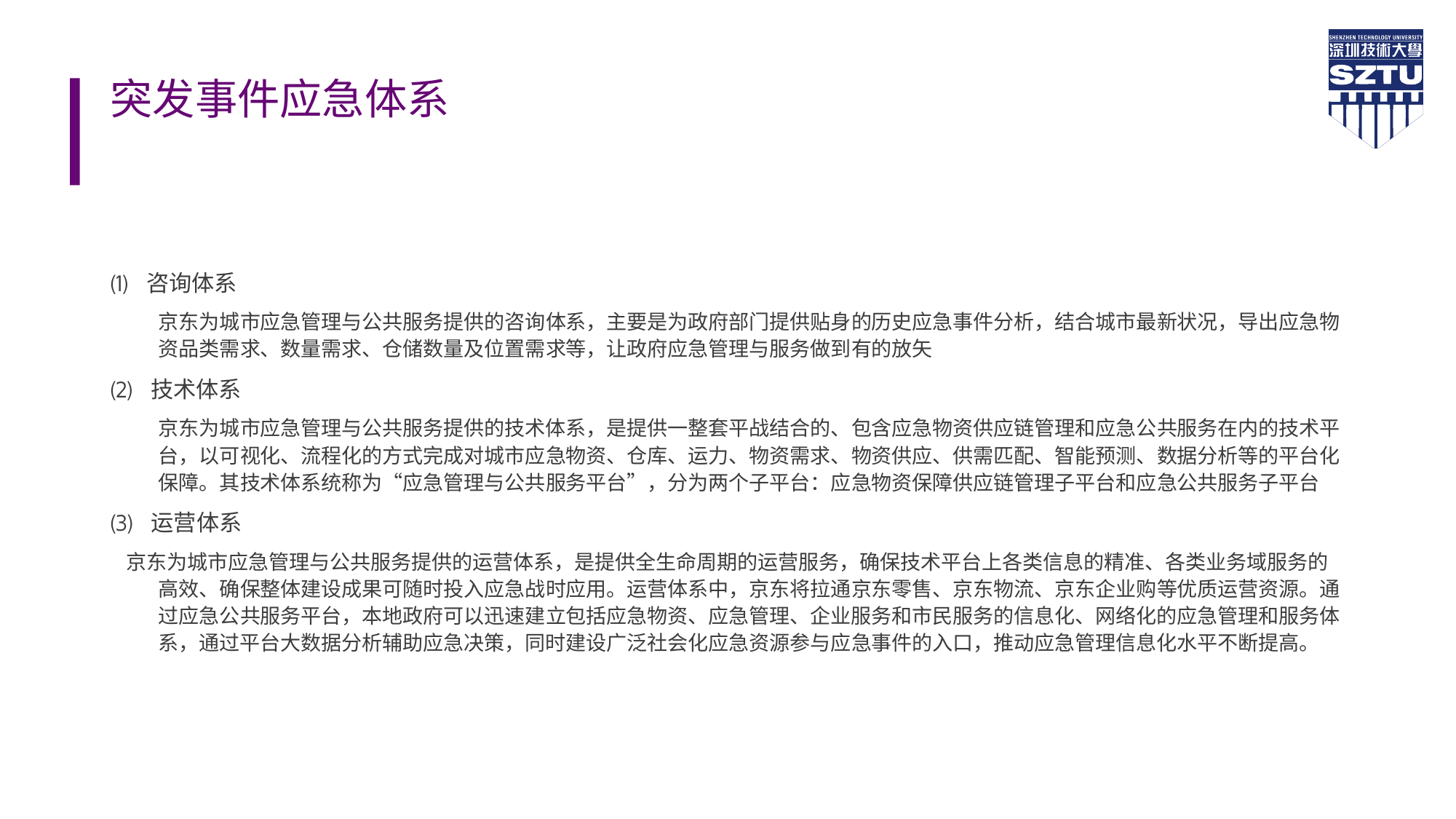

# 突发事件应急体系
(1)  咨询体系
京东为城市应急管理与公共服务提供的咨询体系，主要是为政府部门提供贴身的历史应急事件分析，结合城市最新状况，导出应急物资品类需求、数量需求、仓储数量及位置需求等，让政府应急管理与服务做到有的放矢
(2)  技术体系
京东为城市应急管理与公共服务提供的技术体系，是提供一整套平战结合的、包含应急物资供应链管理和应急公共服务在内的技术平台，以可视化、流程化的方式完成对城市应急物资、仓库、运力、物资需求、物资供应、供需匹配、智能预测、数据分析等的平台化保障。其技术体系统称为“应急管理与公共服务平台”，分为两个子平台：应急物资保障供应链管理子平台和应急公共服务子平台
(3)  运营体系
京东为城市应急管理与公共服务提供的运营体系，是提供全生命周期的运营服务，确保技术平台上各类信息的精准、各类业务域服务的高效、确保整体建设成果可随时投入应急战时应用。运营体系中，京东将拉通京东零售、京东物流、京东企业购等优质运营资源。通过应急公共服务平台，本地政府可以迅速建立包括应急物资、应急管理、企业服务和市民服务的信息化、网络化的应急管理和服务体系，通过平台大数据分析辅助应急决策，同时建设广泛社会化应急资源参与应急事件的入口，推动应急管理信息化水平不断提高。